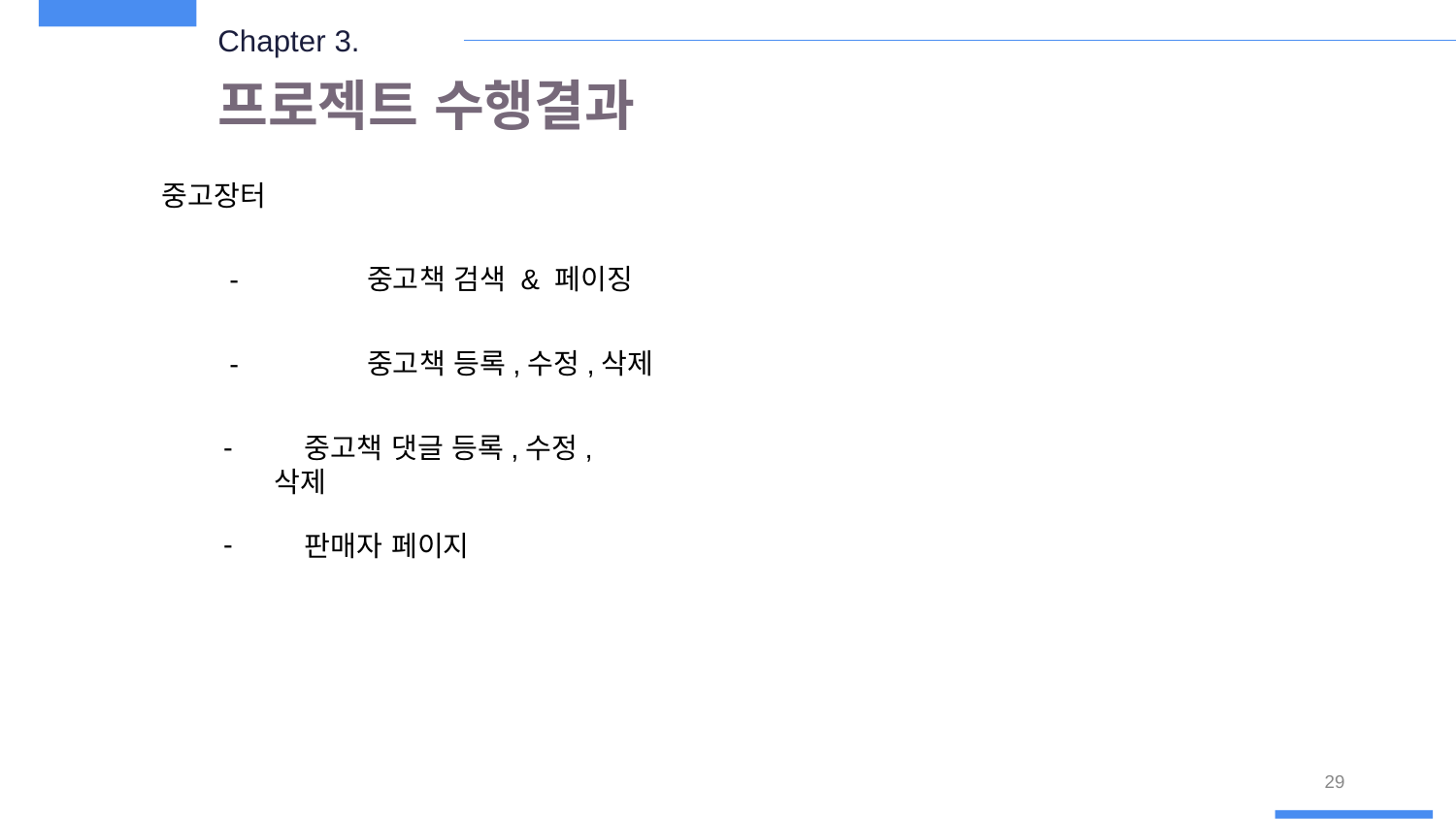

Chapter 3.
프로젝트 수행결과
중고장터
 -	중고책 검색 & 페이징
 -	중고책 등록,수정,삭제
   중고책 댓글 등록,수정,삭제
   판매자 페이지
29